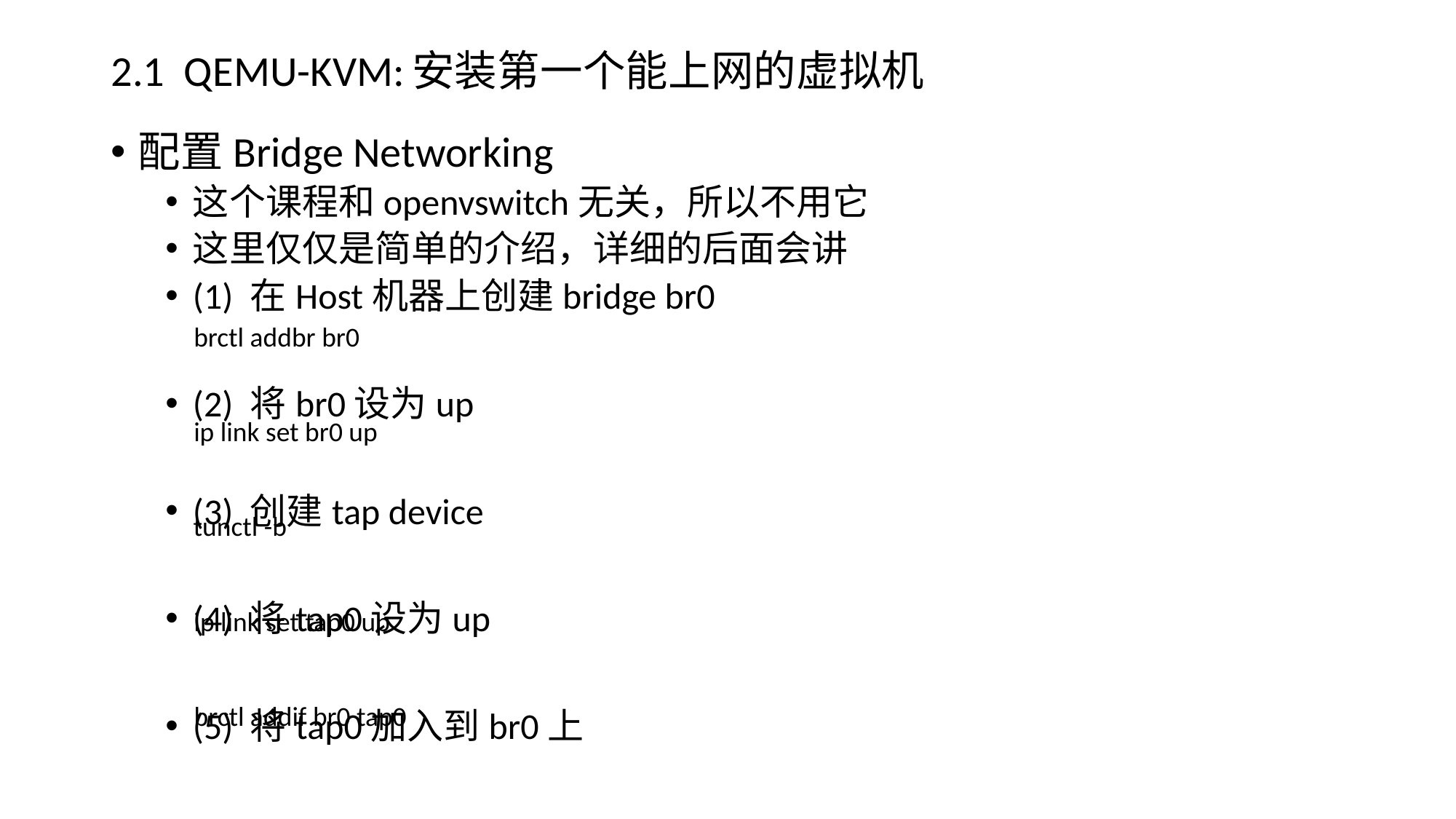

# 2.1  QEMU-KVM:安装第一个能上网的虚拟机
配置Bridge Networking
这个课程和openvswitch无关，所以不用它
这里仅仅是简单的介绍，详细的后面会讲
(1) 在Host机器上创建bridge br0

(2) 将br0设为up

(3) 创建tap device

(4) 将tap0设为up

(5) 将tap0加入到br0上
brctl addbr br0
ip link set br0 up
tunctl -b
ip link set tap0 up
brctl addif br0 tap0